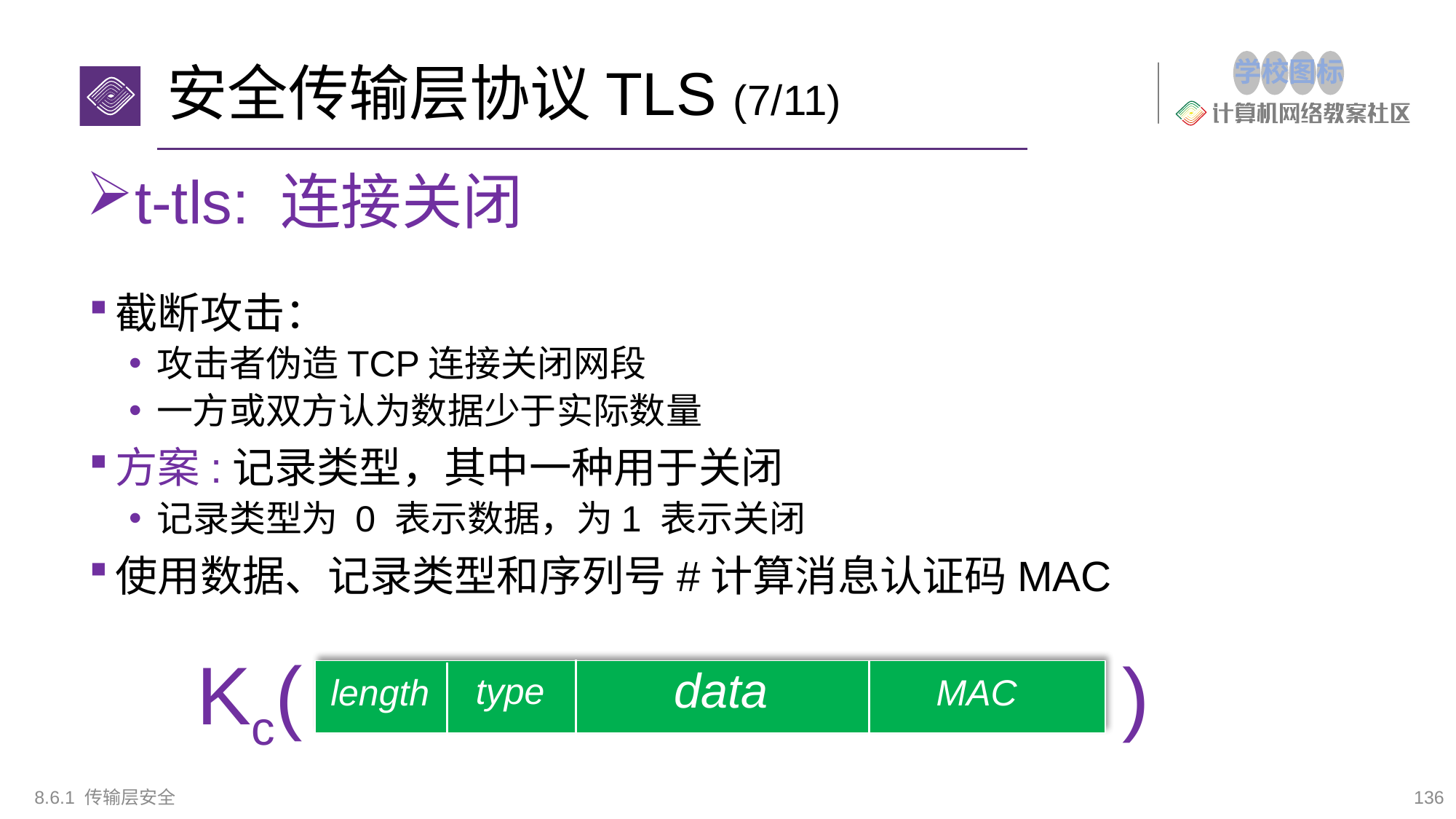

# 安全传输层协议TLS (7/11)
t-tls: 连接关闭
截断攻击：
攻击者伪造TCP连接关闭网段
一方或双方认为数据少于实际数量
方案:记录类型，其中一种用于关闭
记录类型为 0 表示数据，为1 表示关闭
使用数据、记录类型和序列号#计算消息认证码MAC

Kc(
)

type
MAC
length
data
136
8.6.1 传输层安全